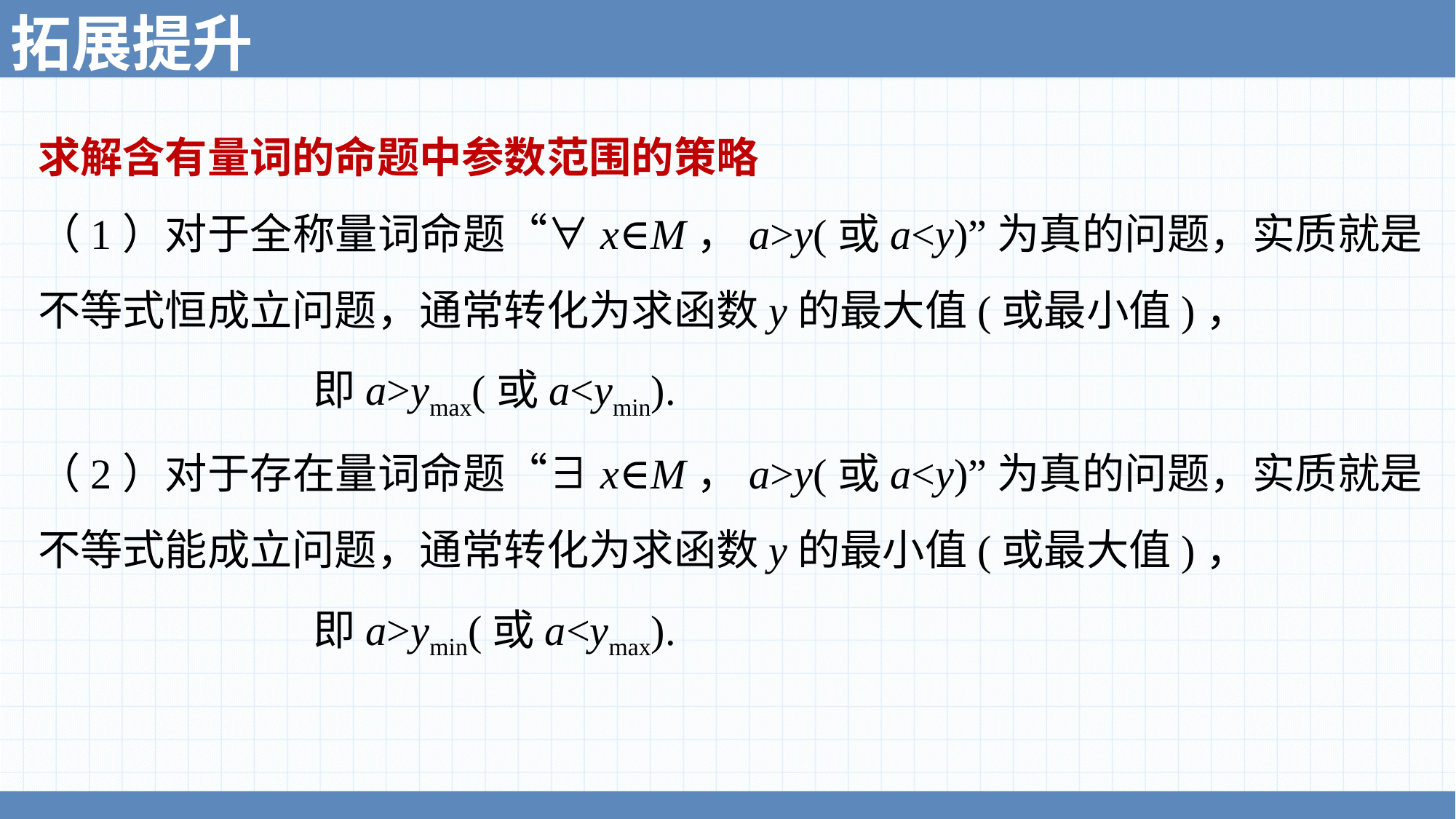

拓展提升
求解含有量词的命题中参数范围的策略
（1）对于全称量词命题“∀x∈M，a>y(或a<y)”为真的问题，实质就是不等式恒成立问题，通常转化为求函数y的最大值(或最小值)，
                            即a>ymax(或a<ymin).
（2）对于存在量词命题“∃x∈M，a>y(或a<y)”为真的问题，实质就是不等式能成立问题，通常转化为求函数y的最小值(或最大值)，
                            即a>ymin(或a<ymax).